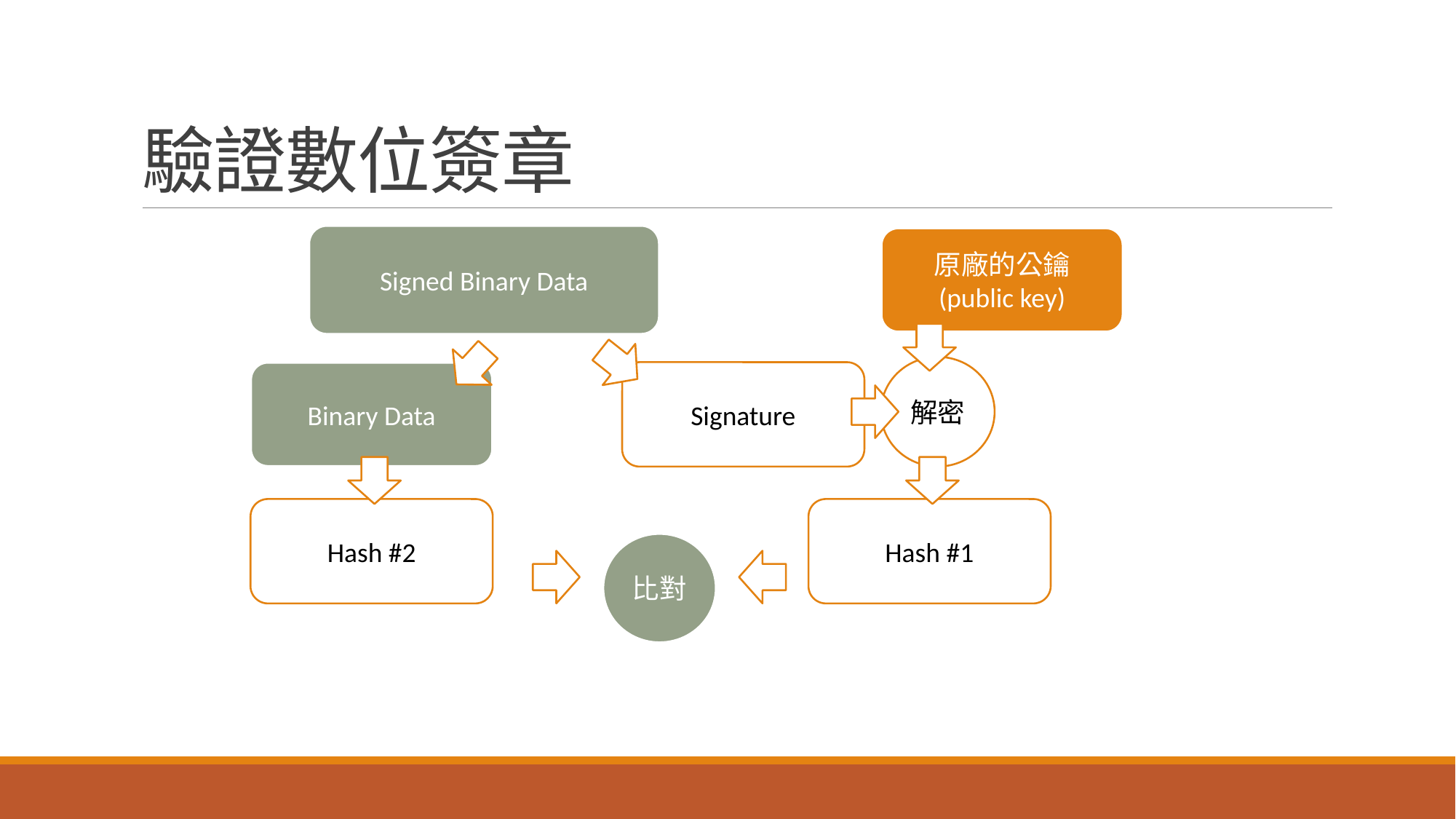

# 驗證數位簽章
Signed Binary Data
原廠的公鑰
(public key)

解密
Binary Data
Signature

Hash #2
Hash #1
比對